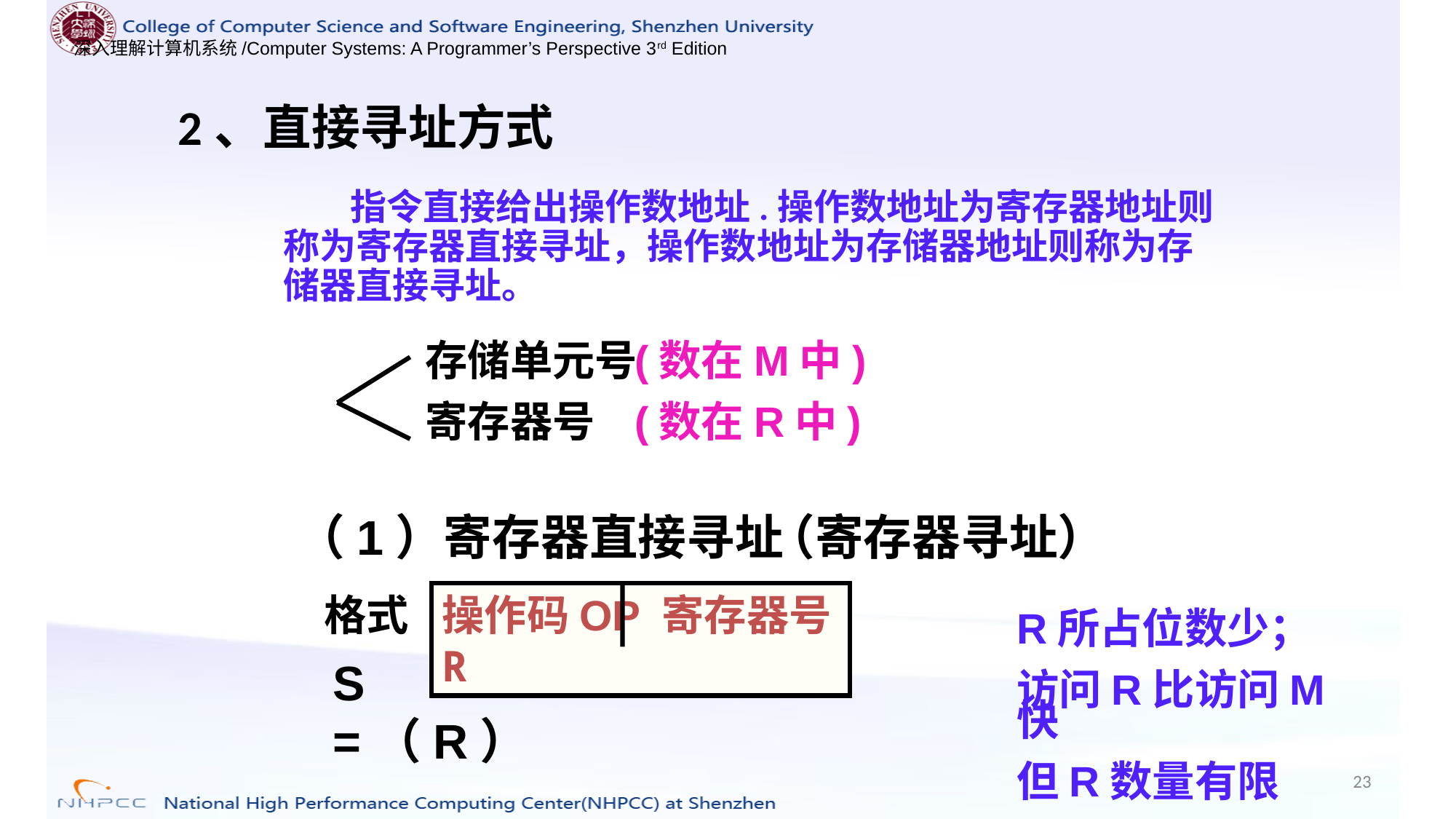

2、直接寻址方式
                指令直接给出操作数地址.操作数地址为寄存器地址则称为寄存器直接寻址，操作数地址为存储器地址则称为存储器直接寻址。

存储单元号

寄存器号

(数在M中)

(数在R中)

（1）寄存器直接寻址
（寄存器寻址）
格式
操作码OP 寄存器号R

R所占位数少；

访问R比访问M快

但R数量有限
S =（R）
23